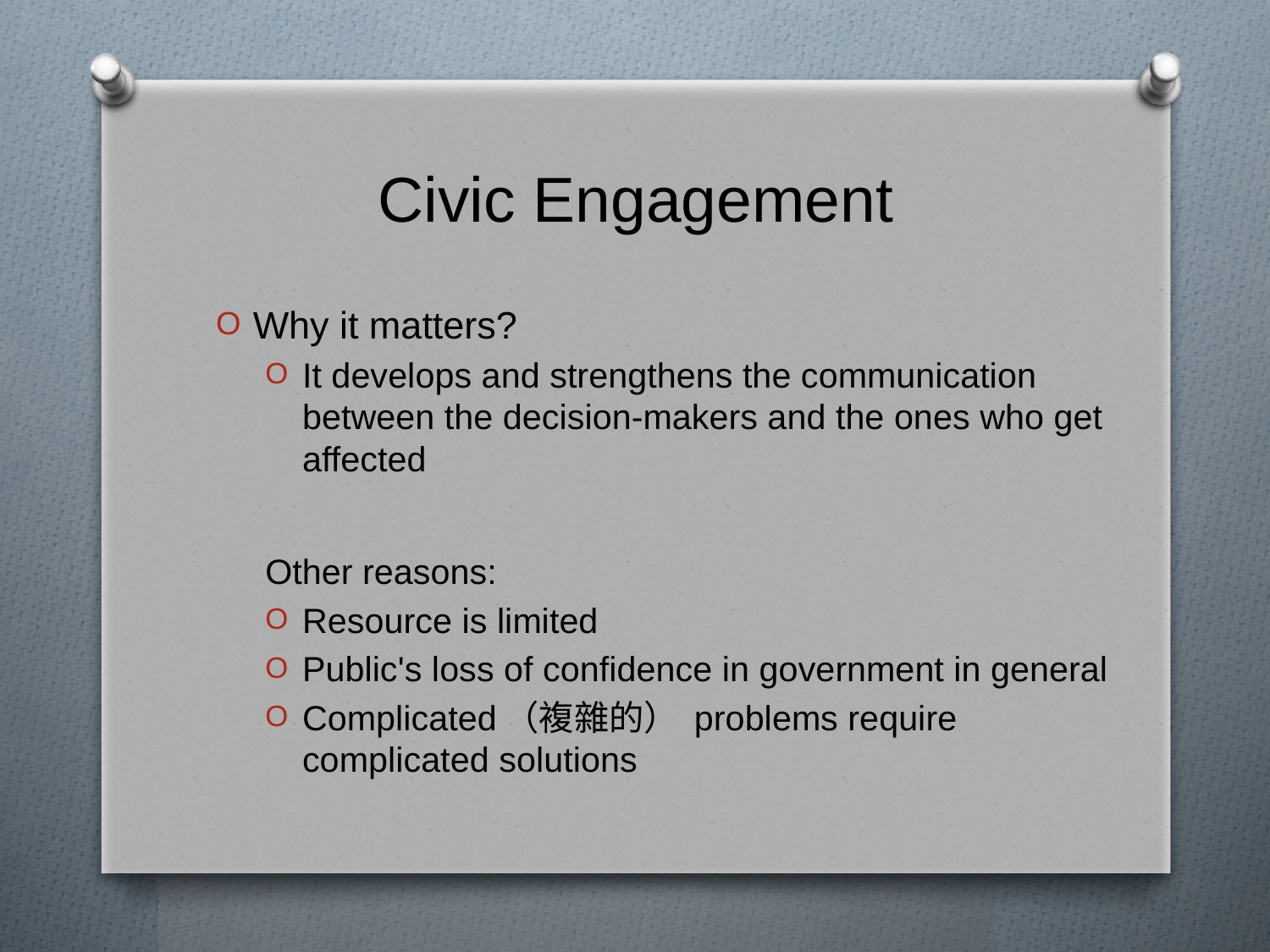

# Civic Engagement
Why it matters?
It develops and strengthens the communication between the decision-makers and the ones who get affected

Other reasons:
Resource is limited
Public's loss of confidence in government in general
Complicated（複雜的） problems require complicated solutions